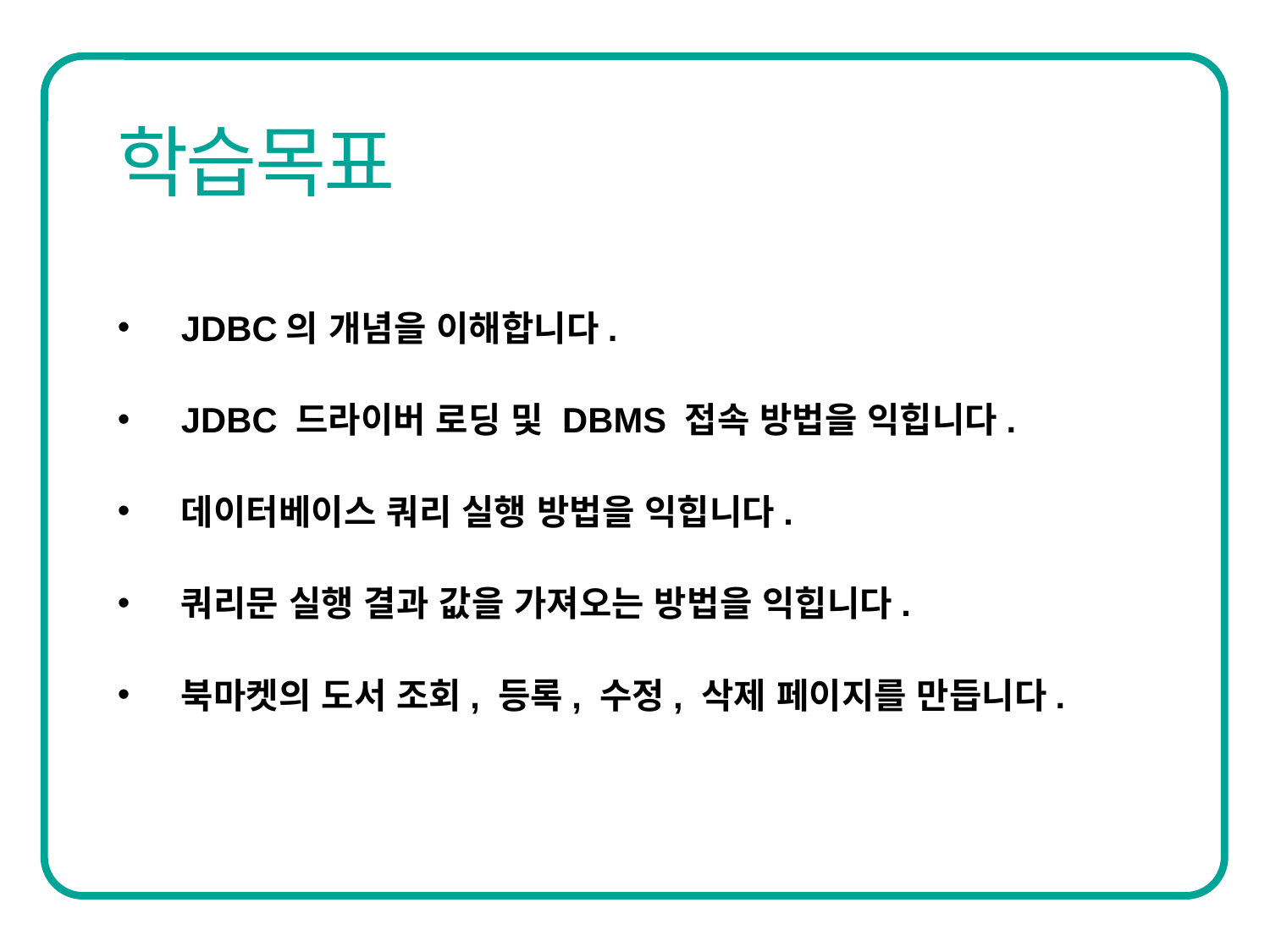

JDBC의 개념을 이해합니다.
JDBC 드라이버 로딩 및 DBMS 접속 방법을 익힙니다.
데이터베이스 쿼리 실행 방법을 익힙니다.
쿼리문 실행 결과 값을 가져오는 방법을 익힙니다.
북마켓의 도서 조회, 등록, 수정, 삭제 페이지를 만듭니다.